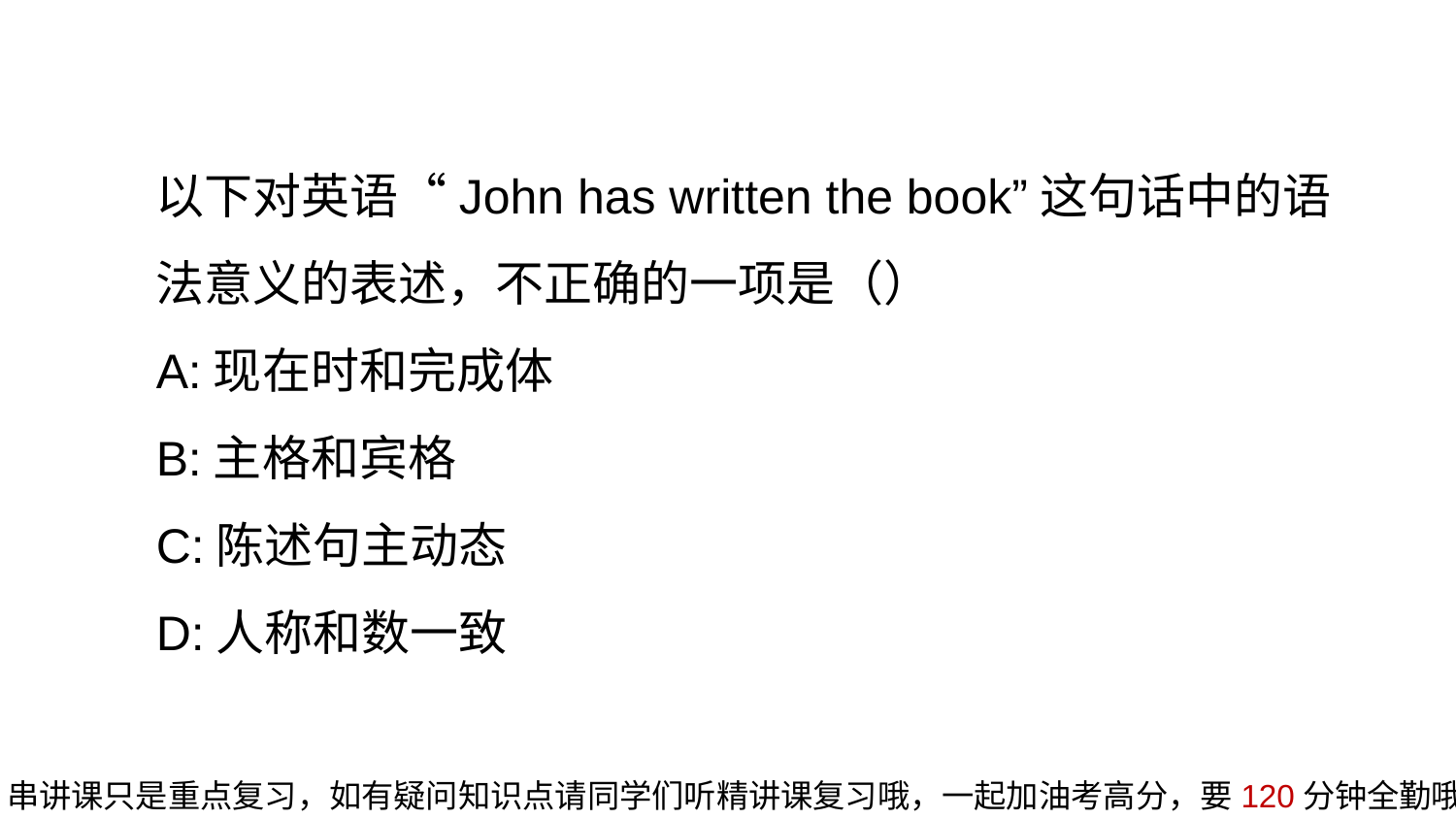

以下对英语“John has written the book”这句话中的语法意义的表述，不正确的一项是（）
A:现在时和完成体
B:主格和宾格
C:陈述句主动态
D:人称和数一致